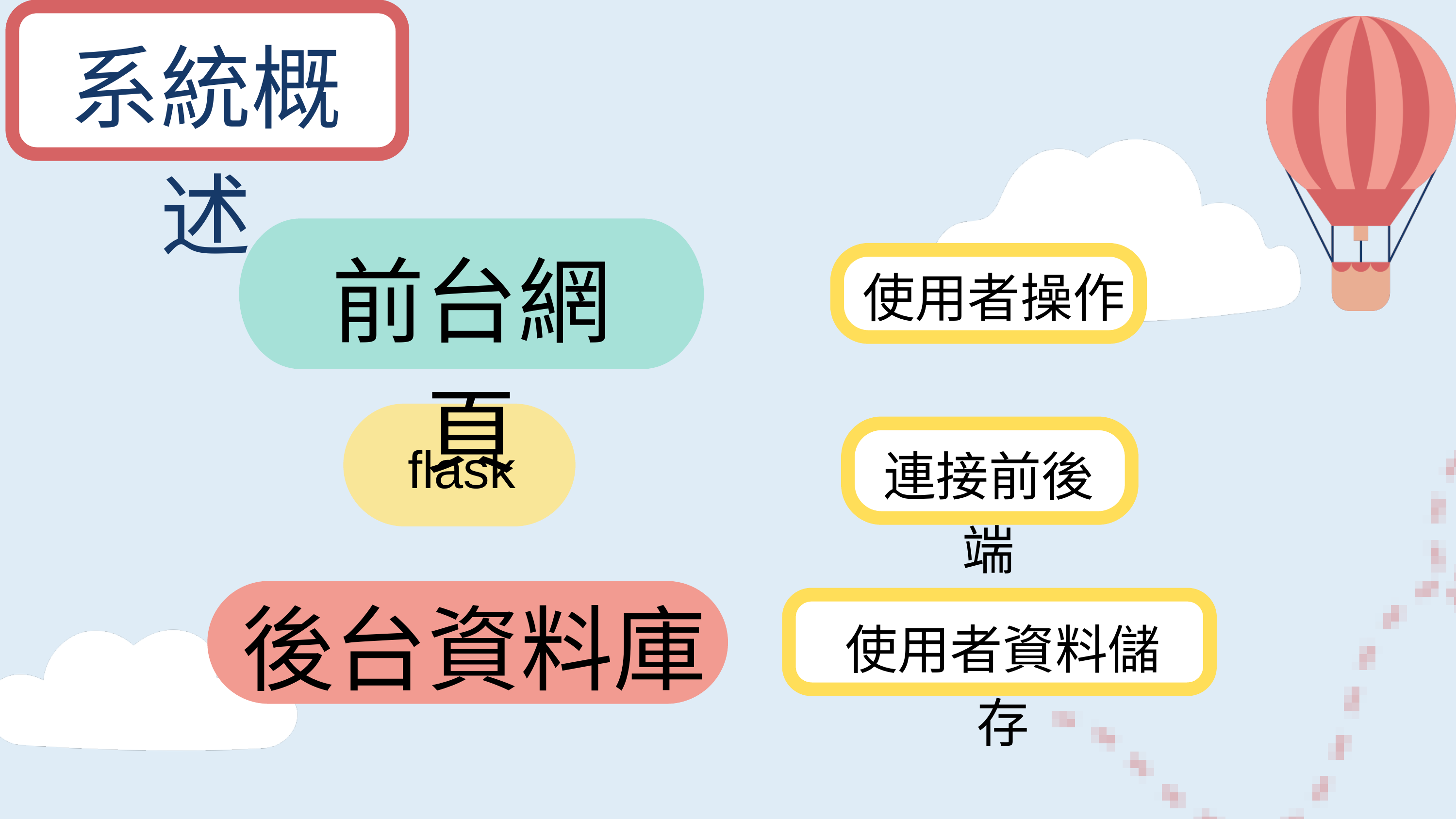

系統概述

前台網頁

使用者操作

flask
連接前後端
後台資料庫

使用者資料儲存